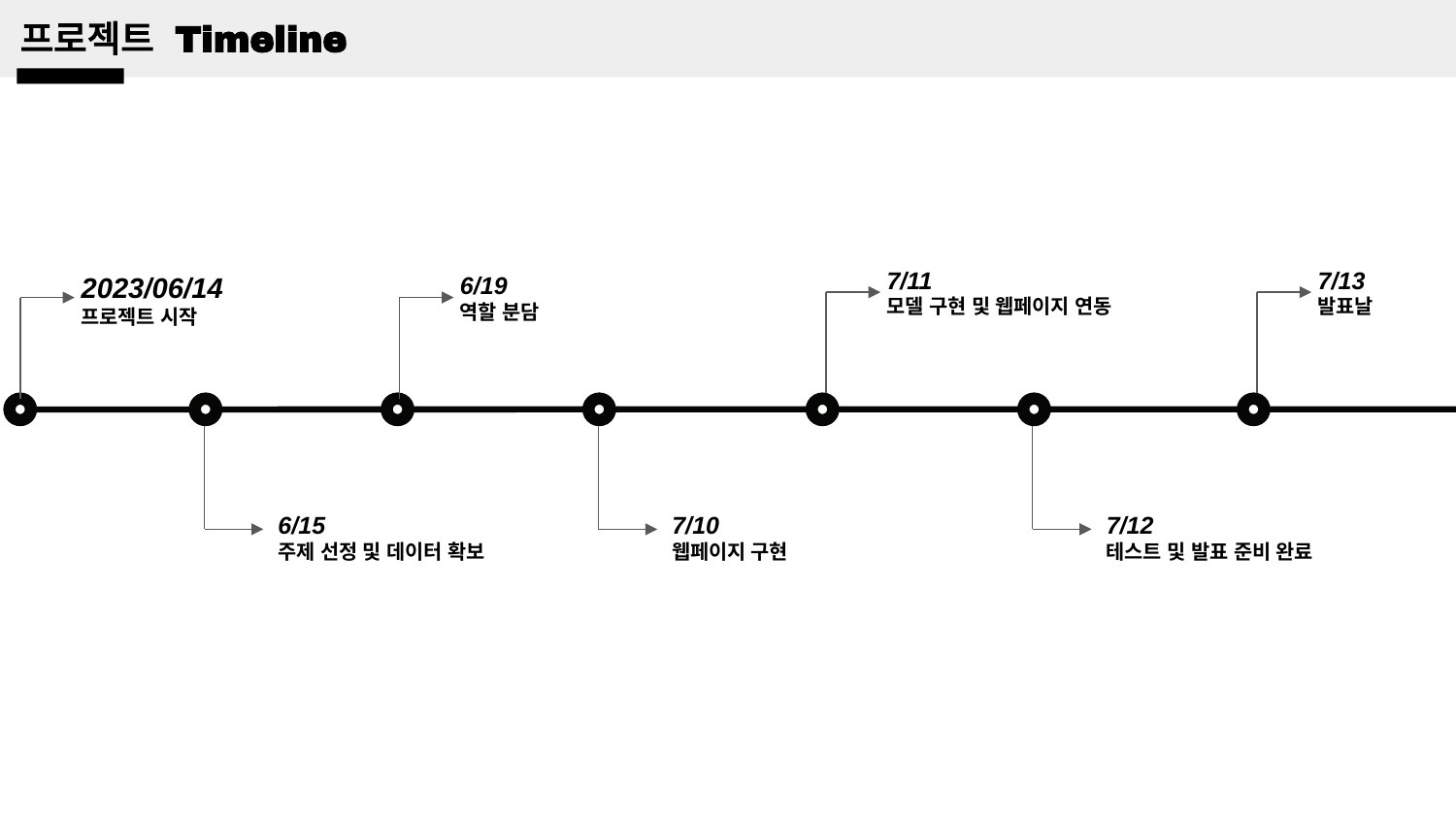

프로젝트 Timeline

7/11
모델 구현 및 웹페이지 연동
7/13
발표날
2023/06/14
프로젝트 시작
6/19
역할 분담

6/15
주제 선정 및 데이터 확보
7/12
테스트 및 발표 준비 완료
7/10
웹페이지 구현